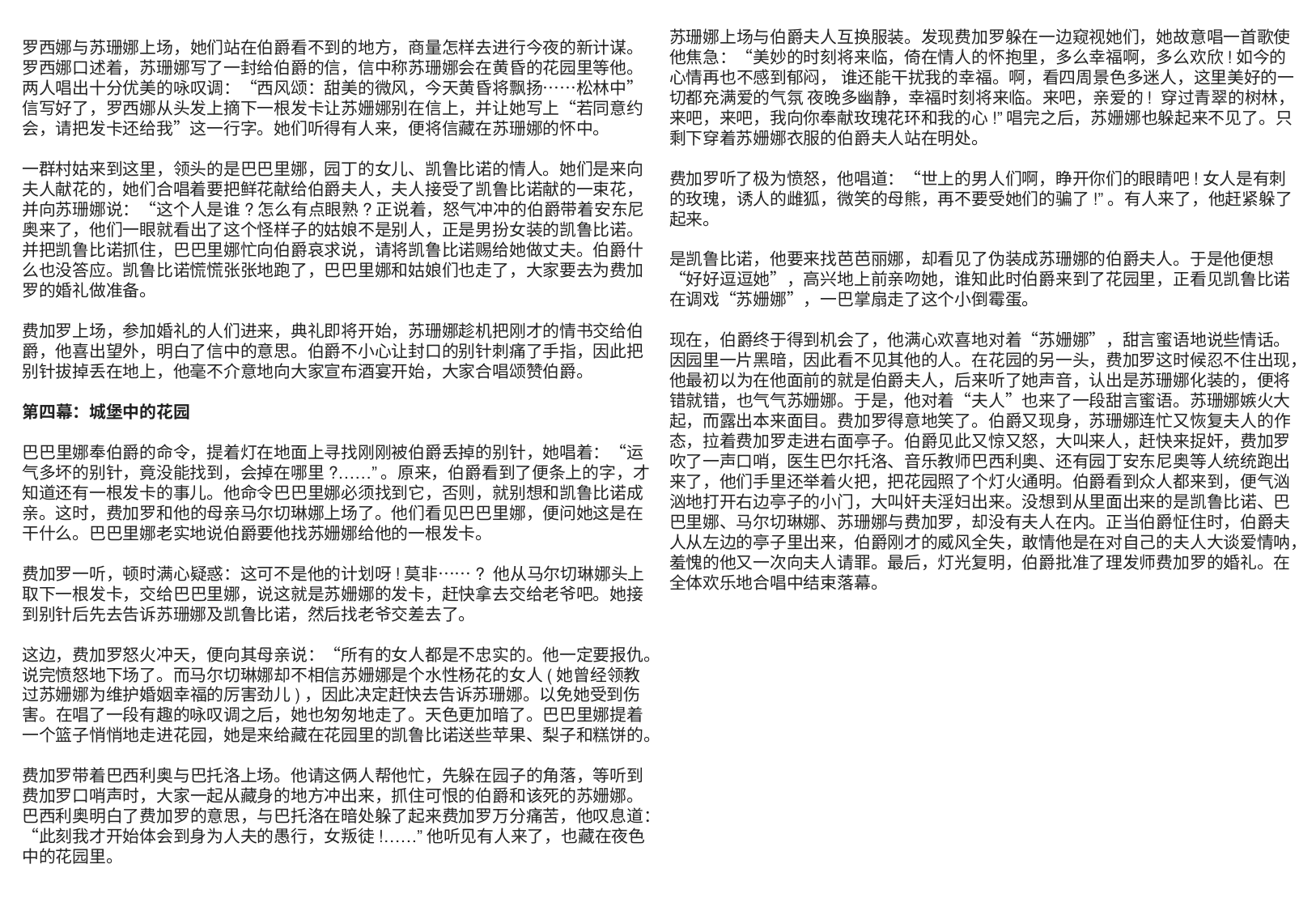

苏珊娜上场与伯爵夫人互换服装。发现费加罗躲在一边窥视她们，她故意唱一首歌使他焦急：“美妙的时刻将来临，倚在情人的怀抱里，多么幸福啊，多么欢欣!如今的心情再也不感到郁闷， 谁还能干扰我的幸福。啊，看四周景色多迷人，这里美好的一切都充满爱的气氛 夜晚多幽静，幸福时刻将来临。来吧，亲爱的! 穿过青翠的树林，来吧，来吧，我向你奉献玫瑰花环和我的心!”唱完之后，苏姗娜也躲起来不见了。只剩下穿着苏姗娜衣服的伯爵夫人站在明处。

费加罗听了极为愤怒，他唱道：“世上的男人们啊，睁开你们的眼睛吧!女人是有刺的玫瑰，诱人的雌狐，微笑的母熊，再不要受她们的骗了!”。有人来了，他赶紧躲了起来。

是凯鲁比诺，他要来找芭芭丽娜，却看见了伪装成苏珊娜的伯爵夫人。于是他便想“好好逗逗她”，高兴地上前亲吻她，谁知此时伯爵来到了花园里，正看见凯鲁比诺在调戏“苏姗娜”，一巴掌扇走了这个小倒霉蛋。

现在，伯爵终于得到机会了，他满心欢喜地对着“苏姗娜”，甜言蜜语地说些情话。因园里一片黑暗，因此看不见其他的人。在花园的另一头，费加罗这时候忍不住出现，他最初以为在他面前的就是伯爵夫人，后来听了她声音，认出是苏珊娜化装的，便将错就错，也气气苏姗娜。于是，他对着“夫人”也来了一段甜言蜜语。苏珊娜嫉火大起，而露出本来面目。费加罗得意地笑了。伯爵又现身，苏珊娜连忙又恢复夫人的作态，拉着费加罗走进右面亭子。伯爵见此又惊又怒，大叫来人，赶快来捉奸，费加罗吹了一声口哨，医生巴尔托洛、音乐教师巴西利奥、还有园丁安东尼奥等人统统跑出来了，他们手里还举着火把，把花园照了个灯火通明。伯爵看到众人都来到，便气汹汹地打开右边亭子的小门，大叫奸夫淫妇出来。没想到从里面出来的是凯鲁比诺、巴巴里娜、马尔切琳娜、苏珊娜与费加罗，却没有夫人在内。正当伯爵怔住时，伯爵夫人从左边的亭子里出来，伯爵刚才的威风全失，敢情他是在对自己的夫人大谈爱情呐，羞愧的他又一次向夫人请罪。最后，灯光复明，伯爵批准了理发师费加罗的婚礼。在全体欢乐地合唱中结束落幕。

罗西娜与苏珊娜上场，她们站在伯爵看不到的地方，商量怎样去进行今夜的新计谋。罗西娜口述着，苏珊娜写了一封给伯爵的信，信中称苏珊娜会在黄昏的花园里等他。两人唱出十分优美的咏叹调：“西风颂：甜美的微风，今天黄昏将飘扬……松林中”信写好了，罗西娜从头发上摘下一根发卡让苏姗娜别在信上，并让她写上“若同意约会，请把发卡还给我”这一行字。她们听得有人来，便将信藏在苏珊娜的怀中。

一群村姑来到这里，领头的是巴巴里娜，园丁的女儿、凯鲁比诺的情人。她们是来向夫人献花的，她们合唱着要把鲜花献给伯爵夫人，夫人接受了凯鲁比诺献的一束花，并向苏珊娜说：“这个人是谁?怎么有点眼熟?正说着，怒气冲冲的伯爵带着安东尼奥来了，他们一眼就看出了这个怪样子的姑娘不是别人，正是男扮女装的凯鲁比诺。并把凯鲁比诺抓住，巴巴里娜忙向伯爵哀求说，请将凯鲁比诺赐给她做丈夫。伯爵什么也没答应。凯鲁比诺慌慌张张地跑了，巴巴里娜和姑娘们也走了，大家要去为费加罗的婚礼做准备。

费加罗上场，参加婚礼的人们进来，典礼即将开始，苏珊娜趁机把刚才的情书交给伯爵，他喜出望外，明白了信中的意思。伯爵不小心让封口的别针刺痛了手指，因此把别针拔掉丢在地上，他毫不介意地向大家宣布酒宴开始，大家合唱颂赞伯爵。

第四幕：城堡中的花园

巴巴里娜奉伯爵的命令，提着灯在地面上寻找刚刚被伯爵丢掉的别针，她唱着：“运气多坏的别针，竟没能找到，会掉在哪里?……”。原来，伯爵看到了便条上的字，才知道还有一根发卡的事儿。他命令巴巴里娜必须找到它，否则，就别想和凯鲁比诺成亲。这时，费加罗和他的母亲马尔切琳娜上场了。他们看见巴巴里娜，便问她这是在干什么。巴巴里娜老实地说伯爵要他找苏姗娜给他的一根发卡。

费加罗一听，顿时满心疑惑：这可不是他的计划呀!莫非……? 他从马尔切琳娜头上取下一根发卡，交给巴巴里娜，说这就是苏姗娜的发卡，赶快拿去交给老爷吧。她接到别针后先去告诉苏珊娜及凯鲁比诺，然后找老爷交差去了。

这边，费加罗怒火冲天，便向其母亲说：“所有的女人都是不忠实的。他一定要报仇。说完愤怒地下场了。而马尔切琳娜却不相信苏姗娜是个水性杨花的女人(她曾经领教过苏姗娜为维护婚姻幸福的厉害劲儿)，因此决定赶快去告诉苏珊娜。以免她受到伤害。在唱了一段有趣的咏叹调之后，她也匆匆地走了。天色更加暗了。巴巴里娜提着一个篮子悄悄地走进花园，她是来给藏在花园里的凯鲁比诺送些苹果、梨子和糕饼的。

费加罗带着巴西利奥与巴托洛上场。他请这俩人帮他忙，先躲在园子的角落，等听到费加罗口哨声时，大家一起从藏身的地方冲出来，抓住可恨的伯爵和该死的苏姗娜。巴西利奥明白了费加罗的意思，与巴托洛在暗处躲了起来费加罗万分痛苦，他叹息道：“此刻我才开始体会到身为人夫的愚行，女叛徒!……”他听见有人来了，也藏在夜色中的花园里。